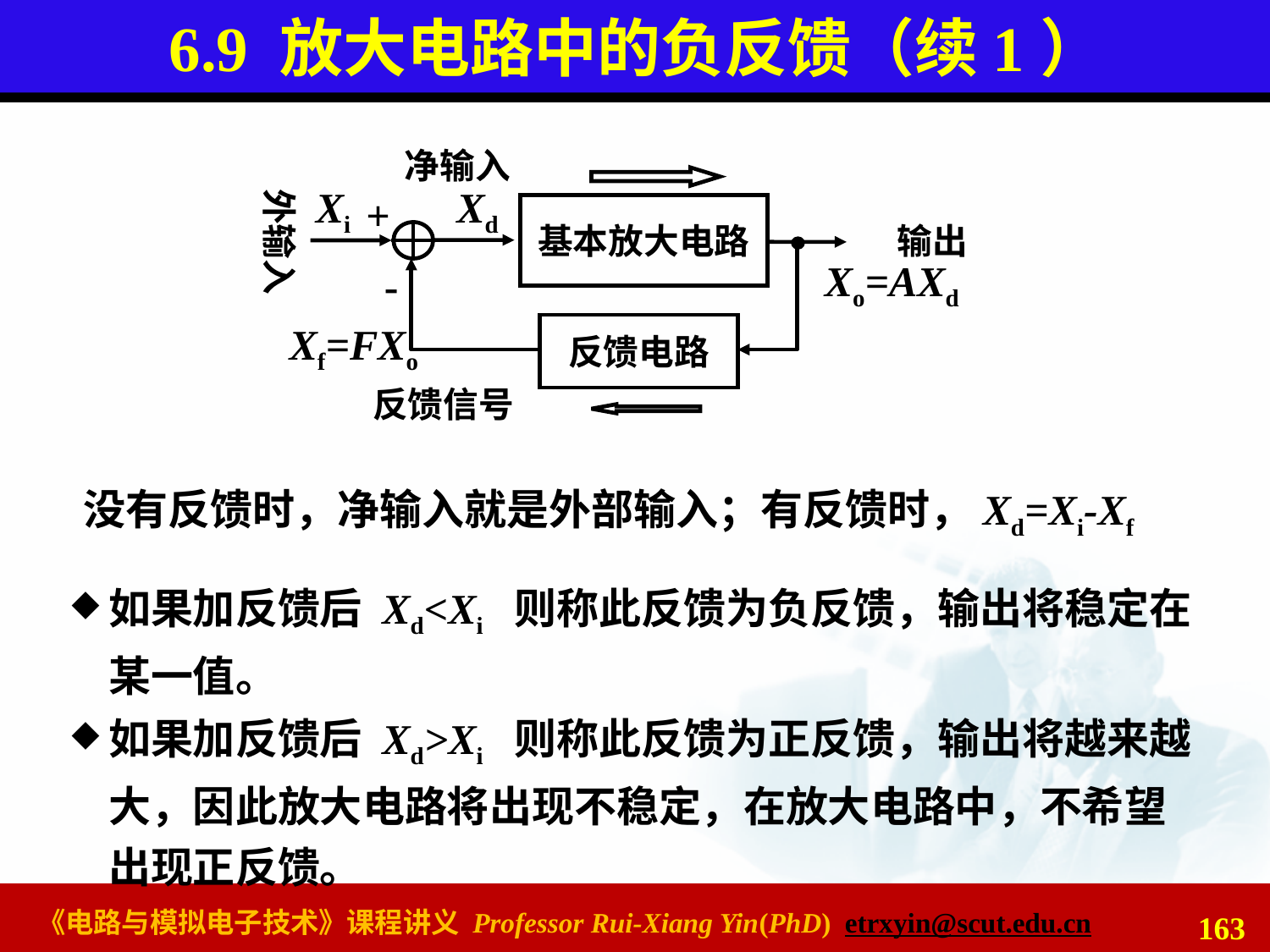

# 6.9 放大电路中的负反馈（续1）
净输入
外输入
基本放大电路
输出

反馈电路
反馈信号

Xi
Xd
+
Xo=AXd
-
Xf=FXo

没有反馈时，净输入就是外部输入；有反馈时，Xd=Xi-Xf
如果加反馈后 Xd<Xi  则称此反馈为负反馈，输出将稳定在某一值。
如果加反馈后 Xd>Xi  则称此反馈为正反馈，输出将越来越大，因此放大电路将出现不稳定，在放大电路中，不希望出现正反馈。
163